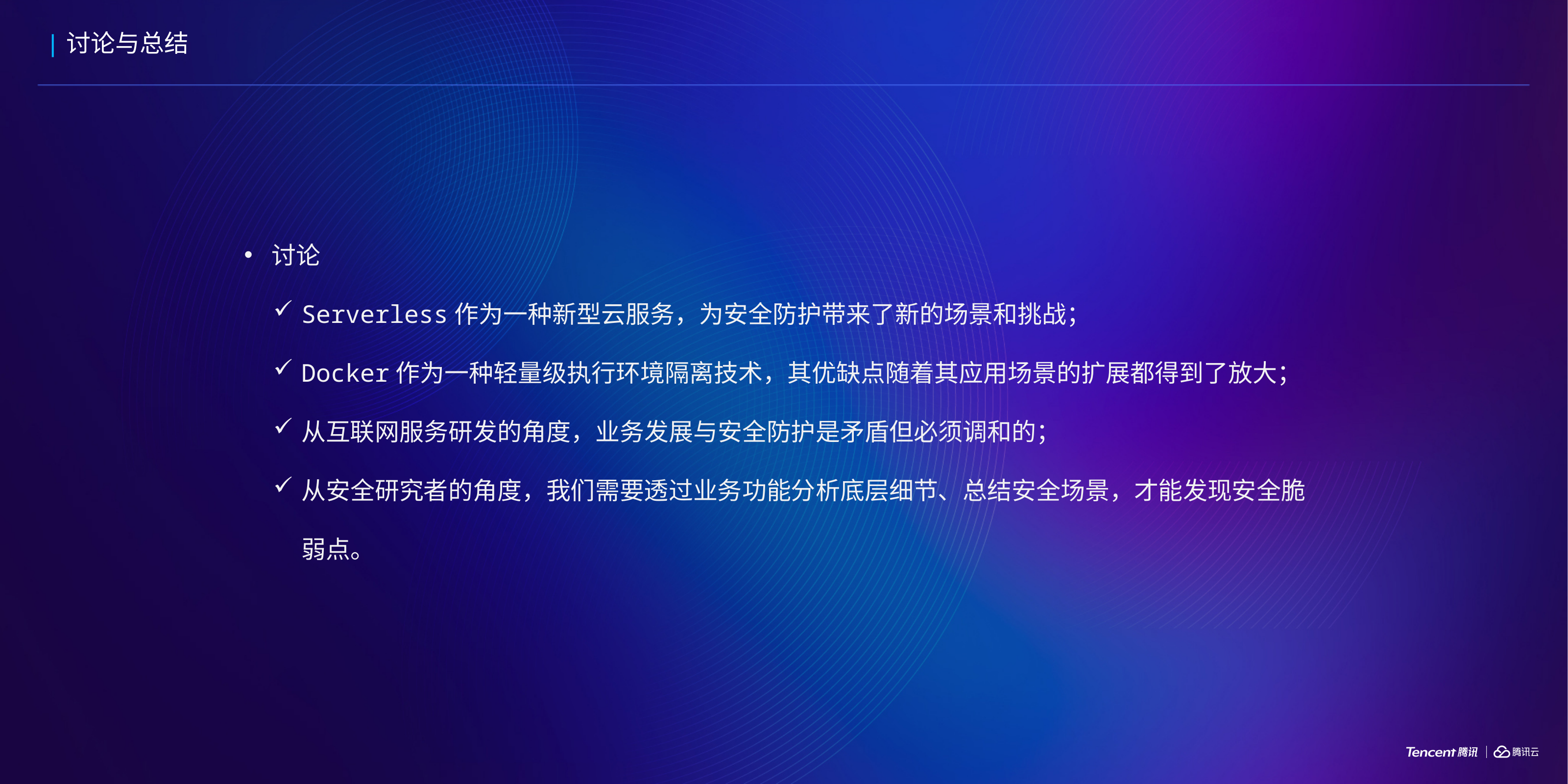

讨论与总结
讨论
Serverless作为一种新型云服务，为安全防护带来了新的场景和挑战；
Docker作为一种轻量级执行环境隔离技术，其优缺点随着其应用场景的扩展都得到了放大；
从互联网服务研发的角度，业务发展与安全防护是矛盾但必须调和的；
从安全研究者的角度，我们需要透过业务功能分析底层细节、总结安全场景，才能发现安全脆弱点。